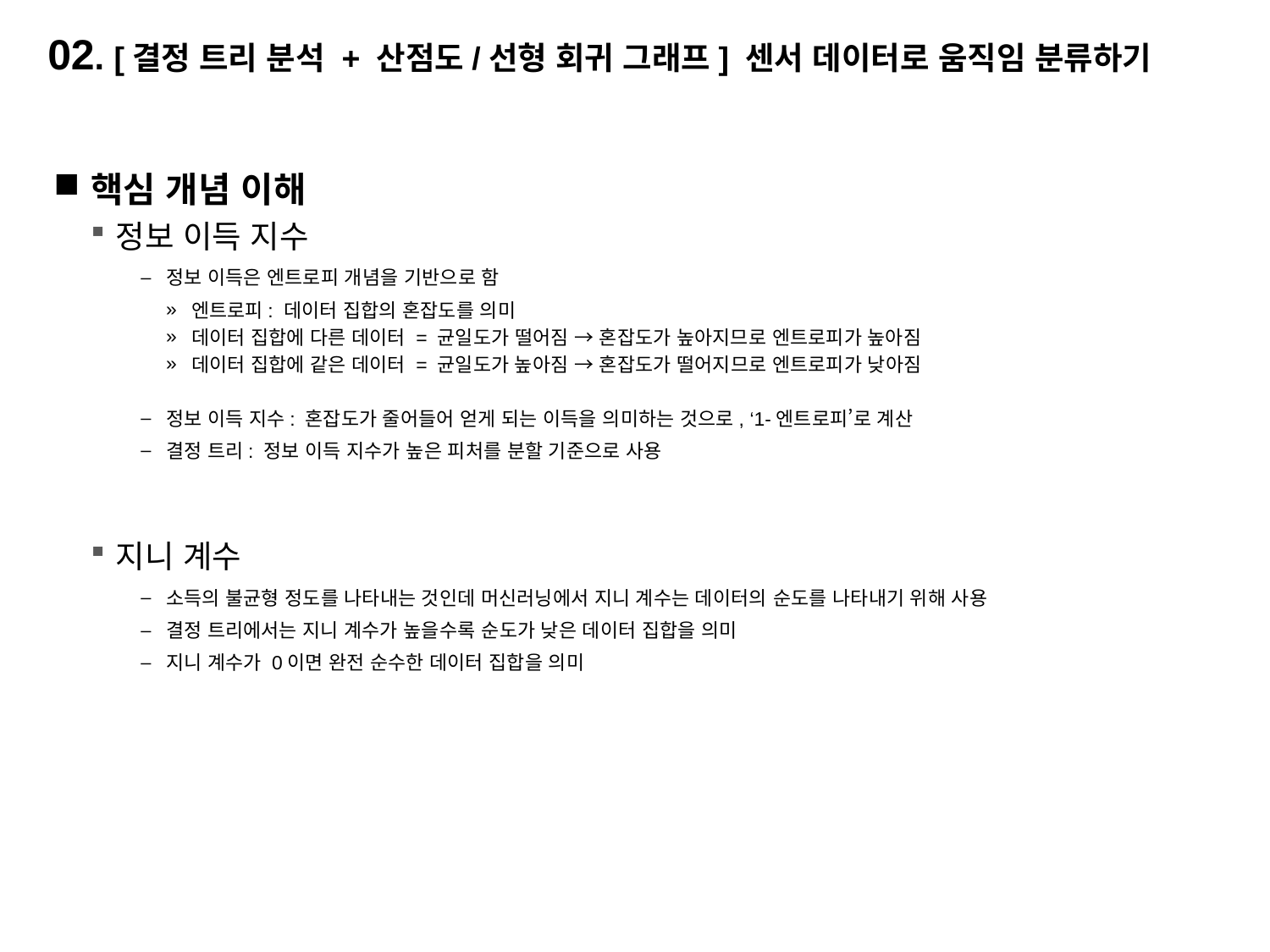

# 02. [결정 트리 분석 + 산점도/선형 회귀 그래프] 센서 데이터로 움직임 분류하기
핵심 개념 이해
정보 이득 지수
정보 이득은 엔트로피 개념을 기반으로 함
엔트로피: 데이터 집합의 혼잡도를 의미
데이터 집합에 다른 데이터 = 균일도가 떨어짐 → 혼잡도가 높아지므로 엔트로피가 높아짐
데이터 집합에 같은 데이터 = 균일도가 높아짐 → 혼잡도가 떨어지므로 엔트로피가 낮아짐

정보 이득 지수: 혼잡도가 줄어들어 얻게 되는 이득을 의미하는 것으로, ‘1-엔트로피’로 계산
결정 트리: 정보 이득 지수가 높은 피처를 분할 기준으로 사용

지니 계수
소득의 불균형 정도를 나타내는 것인데 머신러닝에서 지니 계수는 데이터의 순도를 나타내기 위해 사용
결정 트리에서는 지니 계수가 높을수록 순도가 낮은 데이터 집합을 의미
지니 계수가 0이면 완전 순수한 데이터 집합을 의미